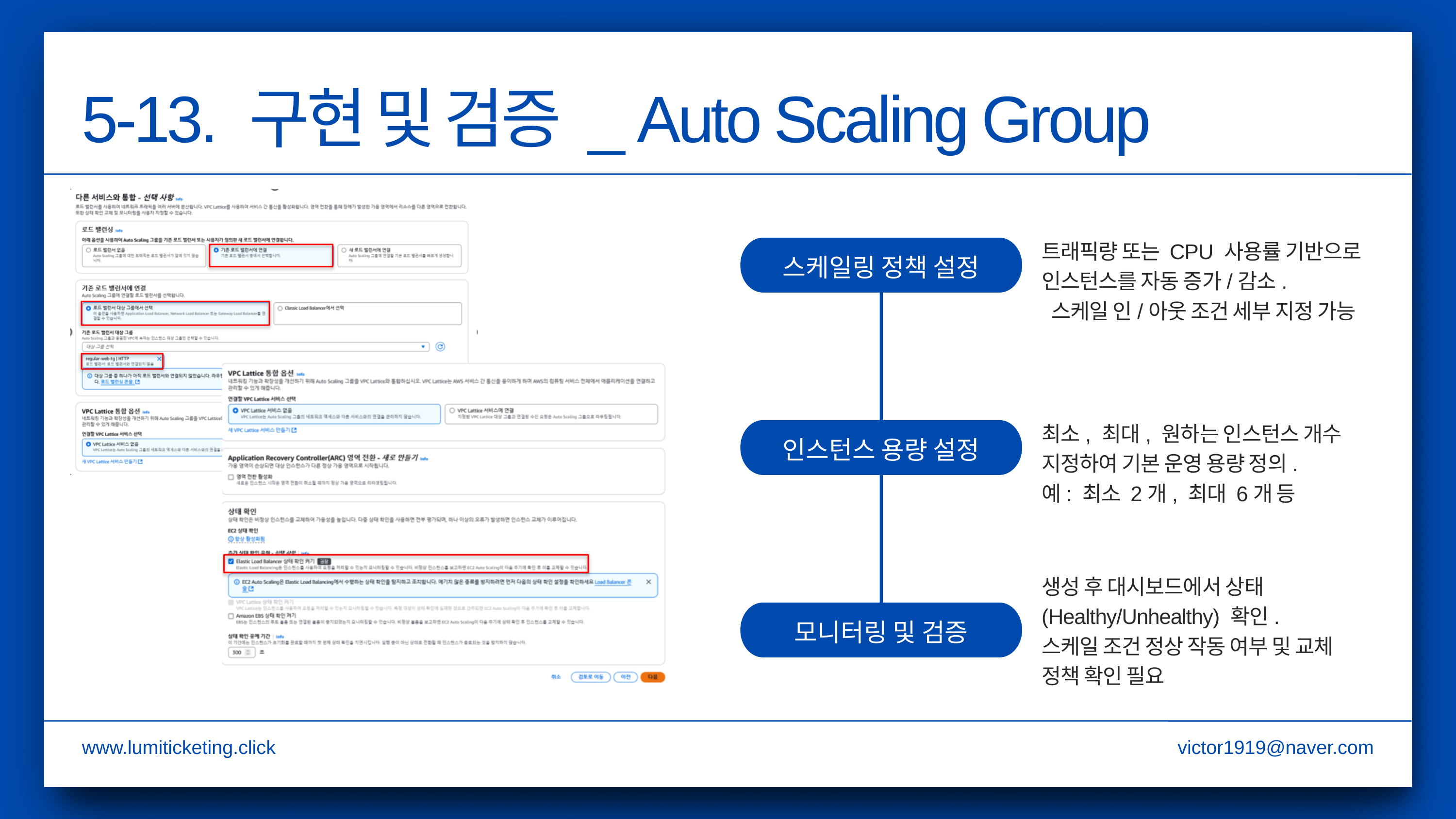

5-13. 구현 및 검증 _ Auto Scaling Group

트래픽량 또는 CPU 사용률 기반으로 인스턴스를 자동 증가/감소.
 스케일 인/아웃 조건 세부 지정 가능

스케일링 정책 설정

최소, 최대, 원하는 인스턴스 개수 지정하여 기본 운영 용량 정의.
예: 최소 2개, 최대 6개 등

인스턴스 용량 설정
생성 후 대시보드에서 상태(Healthy/Unhealthy) 확인. 스케일 조건 정상 작동 여부 및 교체 정책 확인 필요

모니터링 및 검증

www.lumiticketing.click
victor1919@naver.com